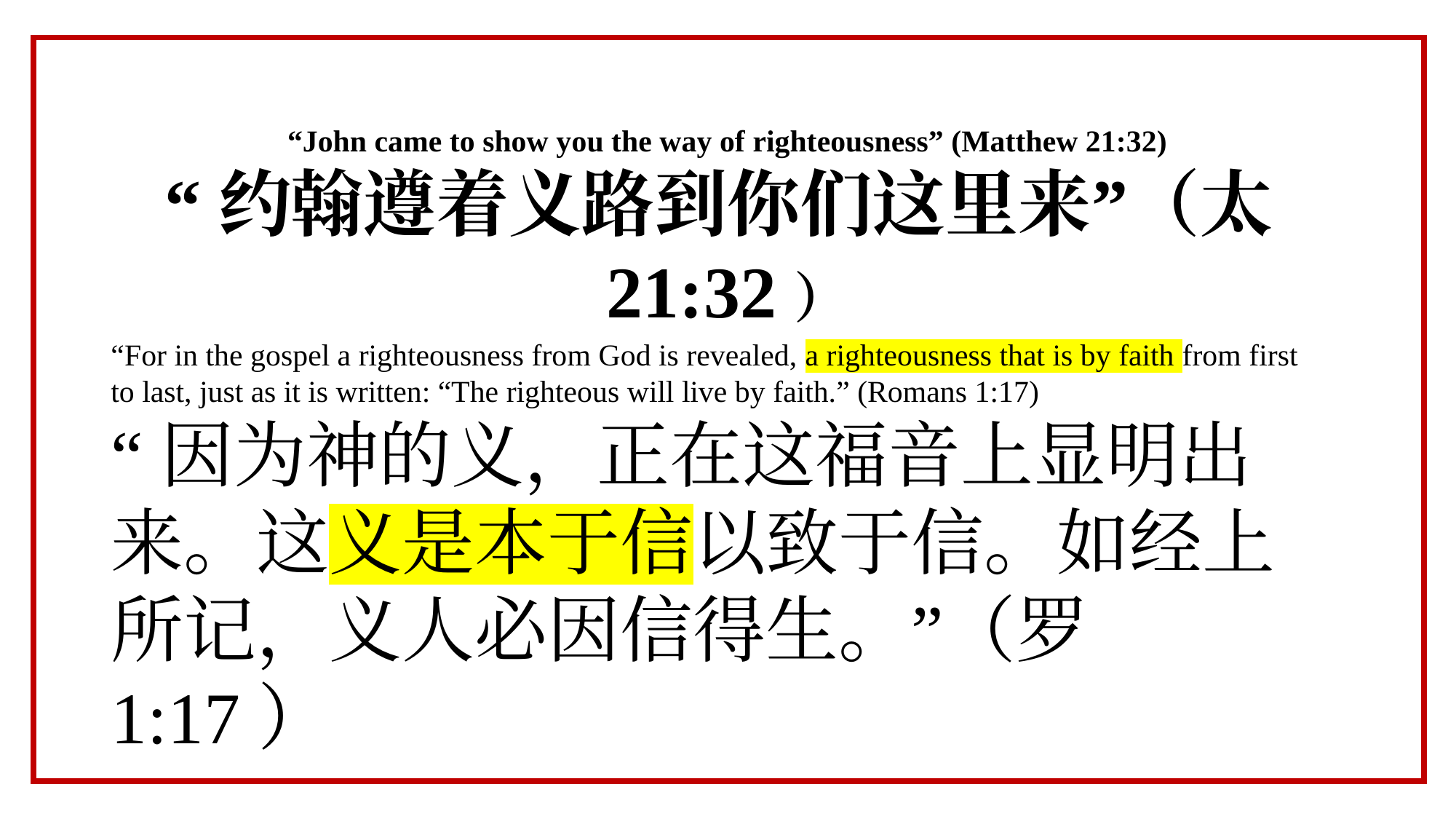

“John came to show you the way of righteousness” (Matthew 21:32)
“约翰遵着义路到你们这里来”（太21:32）
“For in the gospel a righteousness from God is revealed, a righteousness that is by faith from first to last, just as it is written: “The righteous will live by faith.” (Romans 1:17)
“因为神的义，正在这福音上显明出来。这义是本于信以致于信。如经上所记，义人必因信得生。”（罗1:17）